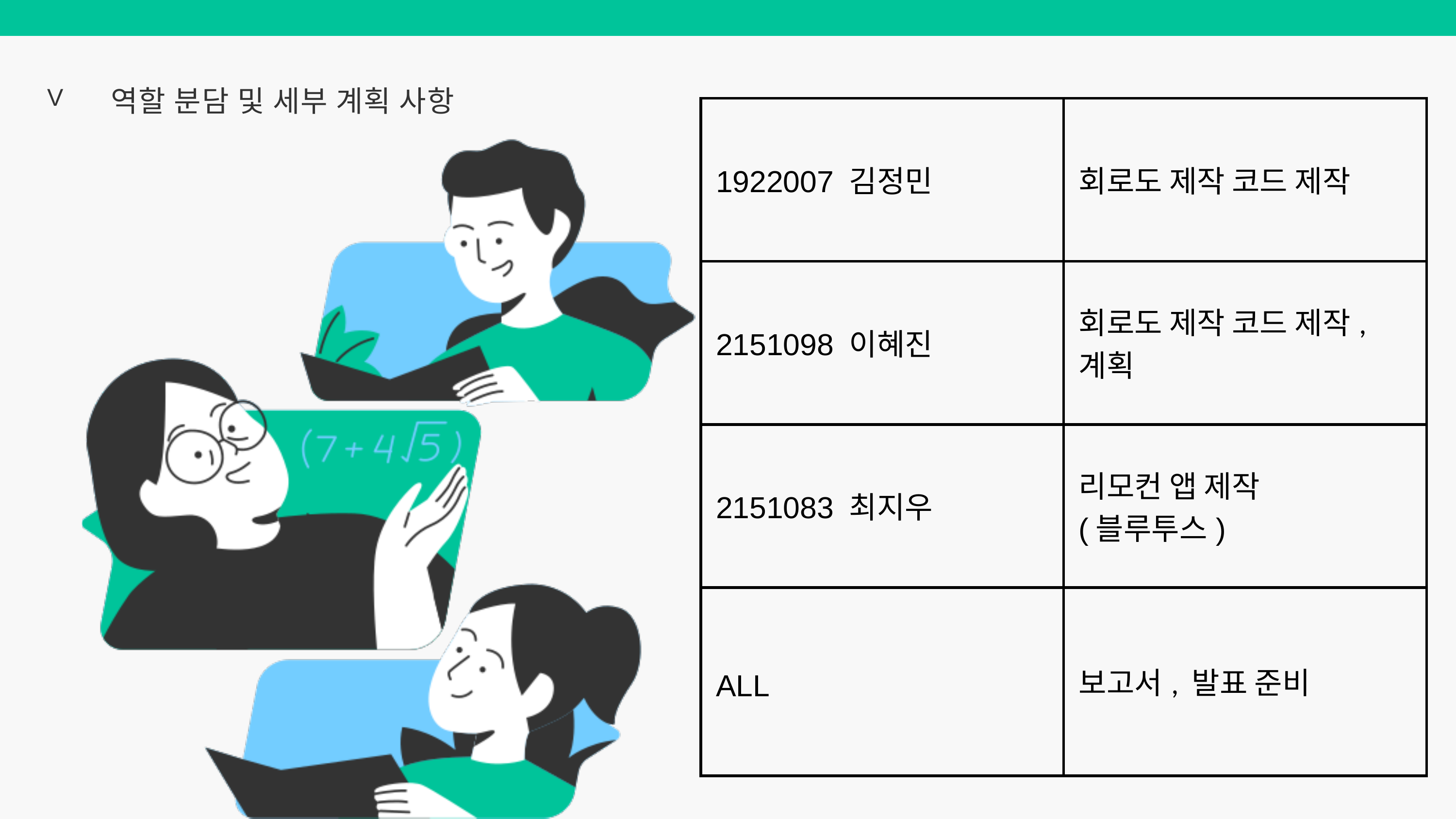

V
역할 분담 및 세부 계획 사항
| 1922007 김정민 | 회로도 제작 코드 제작 |
| --- | --- |
| 2151098 이혜진 | 회로도 제작 코드 제작, 계획 |
| 2151083 최지우 | 리모컨 앱 제작  (블루투스) |
| ALL | 보고서, 발표 준비 |